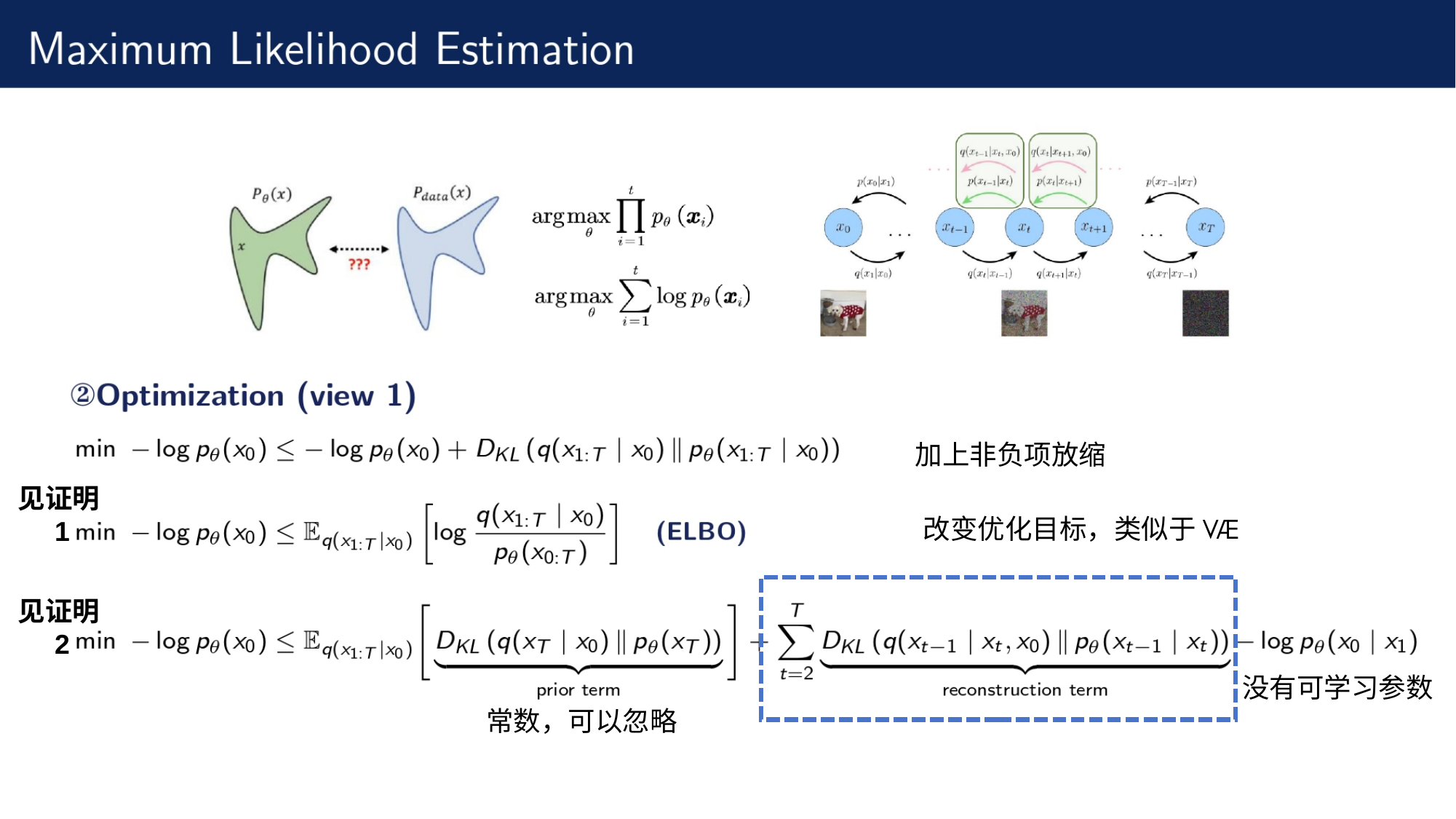

加上非负项放缩
见证明1
改变优化目标，类似于VAE

见证明2
没有可学习参数
常数，可以忽略